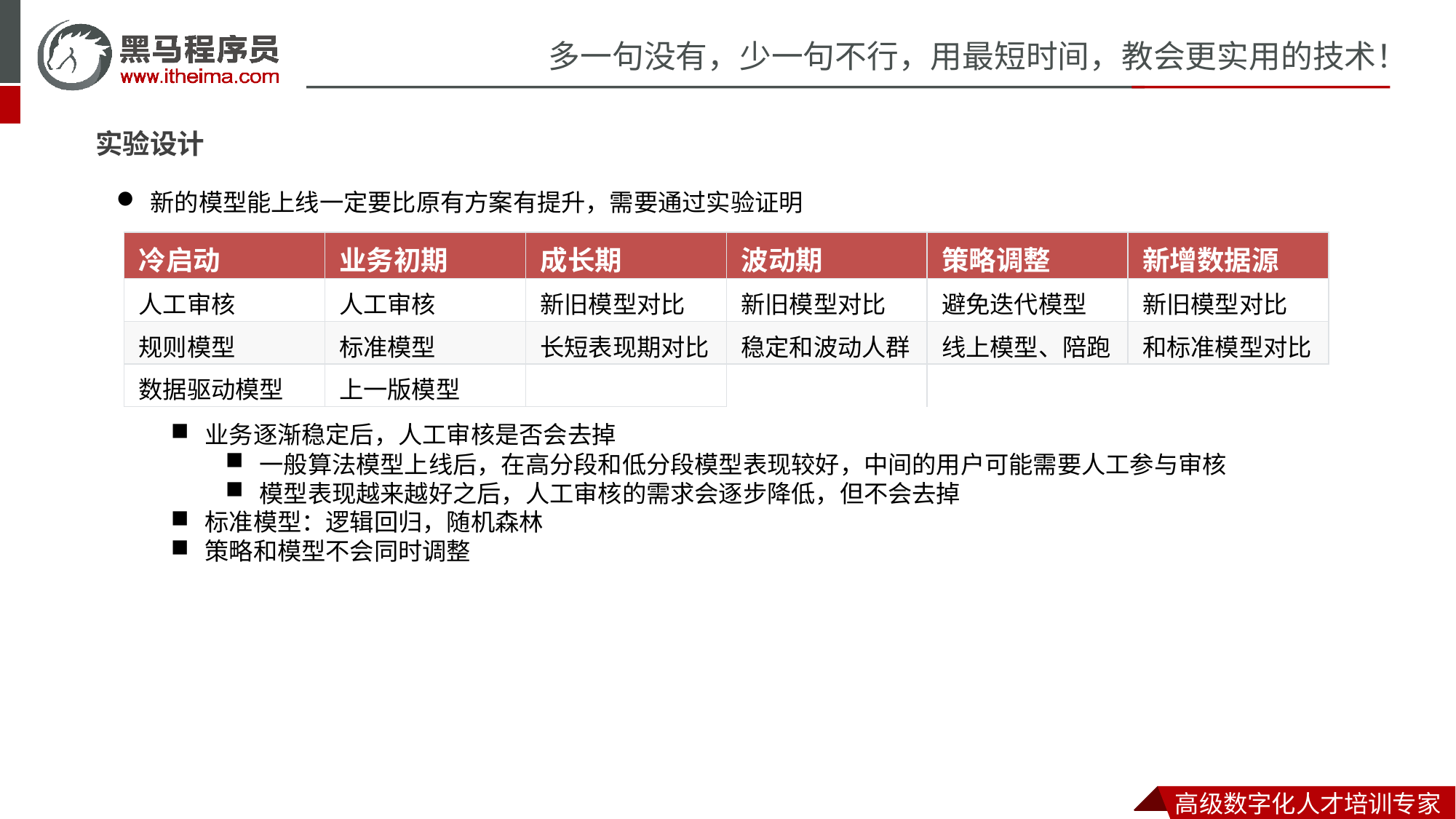

实验设计
新的模型能上线一定要比原有方案有提升，需要通过实验证明

业务逐渐稳定后，人工审核是否会去掉
一般算法模型上线后，在高分段和低分段模型表现较好，中间的用户可能需要人工参与审核
模型表现越来越好之后，人工审核的需求会逐步降低，但不会去掉
标准模型：逻辑回归，随机森林
策略和模型不会同时调整
| 冷启动 | 业务初期 | 成长期 | 波动期 | 策略调整 | 新增数据源 |
| --- | --- | --- | --- | --- | --- |
| 人工审核 | 人工审核 | 新旧模型对比 | 新旧模型对比 | 避免迭代模型 | 新旧模型对比 |
| 规则模型 | 标准模型 | 长短表现期对比 | 稳定和波动人群 | 线上模型、陪跑 | 和标准模型对比 |
| 数据驱动模型 | 上一版模型 |  |  |  |  |